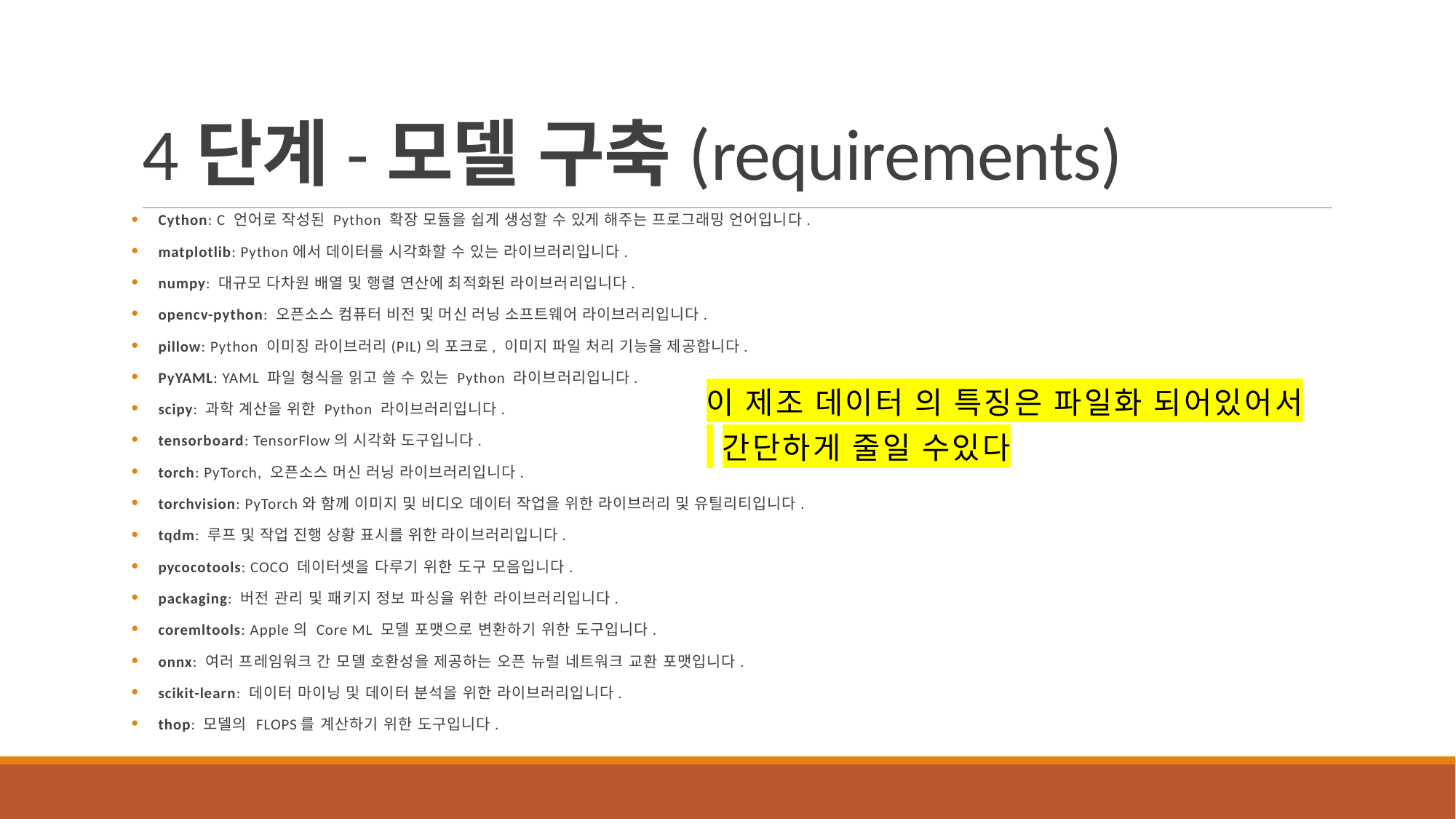

4단계-모델 구축(requirements)
Cython: C 언어로 작성된 Python 확장 모듈을 쉽게 생성할 수 있게 해주는 프로그래밍 언어입니다.
matplotlib: Python에서 데이터를 시각화할 수 있는 라이브러리입니다.
numpy: 대규모 다차원 배열 및 행렬 연산에 최적화된 라이브러리입니다.
opencv-python: 오픈소스 컴퓨터 비전 및 머신 러닝 소프트웨어 라이브러리입니다.
pillow: Python 이미징 라이브러리(PIL)의 포크로, 이미지 파일 처리 기능을 제공합니다.
PyYAML: YAML 파일 형식을 읽고 쓸 수 있는 Python 라이브러리입니다.
scipy: 과학 계산을 위한 Python 라이브러리입니다.
tensorboard: TensorFlow의 시각화 도구입니다.
torch: PyTorch, 오픈소스 머신 러닝 라이브러리입니다.
torchvision: PyTorch와 함께 이미지 및 비디오 데이터 작업을 위한 라이브러리 및 유틸리티입니다.
tqdm: 루프 및 작업 진행 상황 표시를 위한 라이브러리입니다.
pycocotools: COCO 데이터셋을 다루기 위한 도구 모음입니다.
packaging: 버전 관리 및 패키지 정보 파싱을 위한 라이브러리입니다.
coremltools: Apple의 Core ML 모델 포맷으로 변환하기 위한 도구입니다.
onnx: 여러 프레임워크 간 모델 호환성을 제공하는 오픈 뉴럴 네트워크 교환 포맷입니다.
scikit-learn: 데이터 마이닝 및 데이터 분석을 위한 라이브러리입니다.
thop: 모델의 FLOPS를 계산하기 위한 도구입니다.

이 제조 데이터 의 특징은 파일화 되어있어서
 간단하게 줄일 수있다